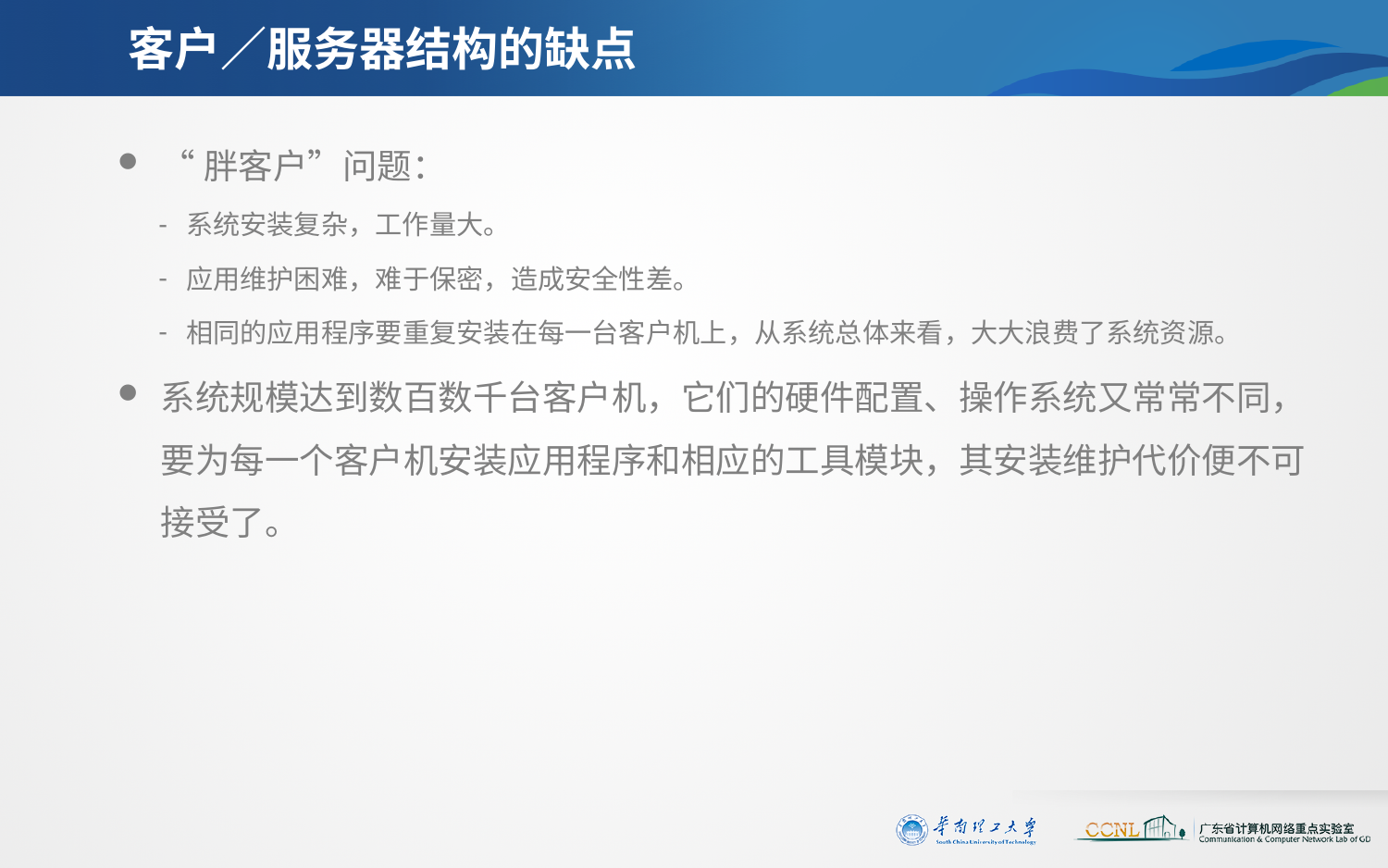

# 客户／服务器结构的缺点
“胖客户”问题：
系统安装复杂，工作量大。
应用维护困难，难于保密，造成安全性差。
相同的应用程序要重复安装在每一台客户机上，从系统总体来看，大大浪费了系统资源。
系统规模达到数百数千台客户机，它们的硬件配置、操作系统又常常不同，要为每一个客户机安装应用程序和相应的工具模块，其安装维护代价便不可接受了。